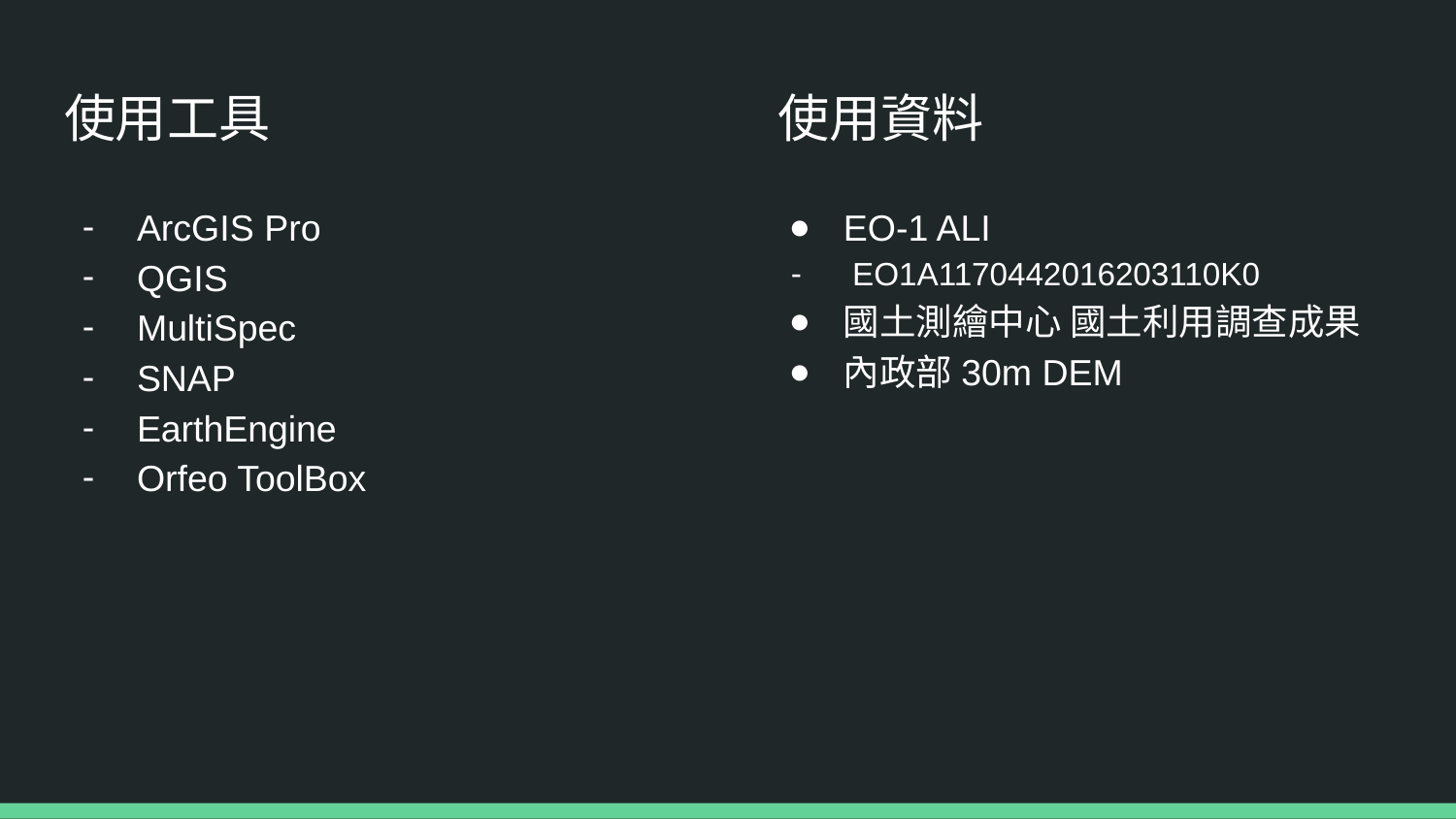

# 使用工具
使用資料
ArcGIS Pro
QGIS
MultiSpec
SNAP
EarthEngine
Orfeo ToolBox
EO-1 ALI
 EO1A1170442016203110K0
國土測繪中心 國土利用調查成果
內政部30m DEM